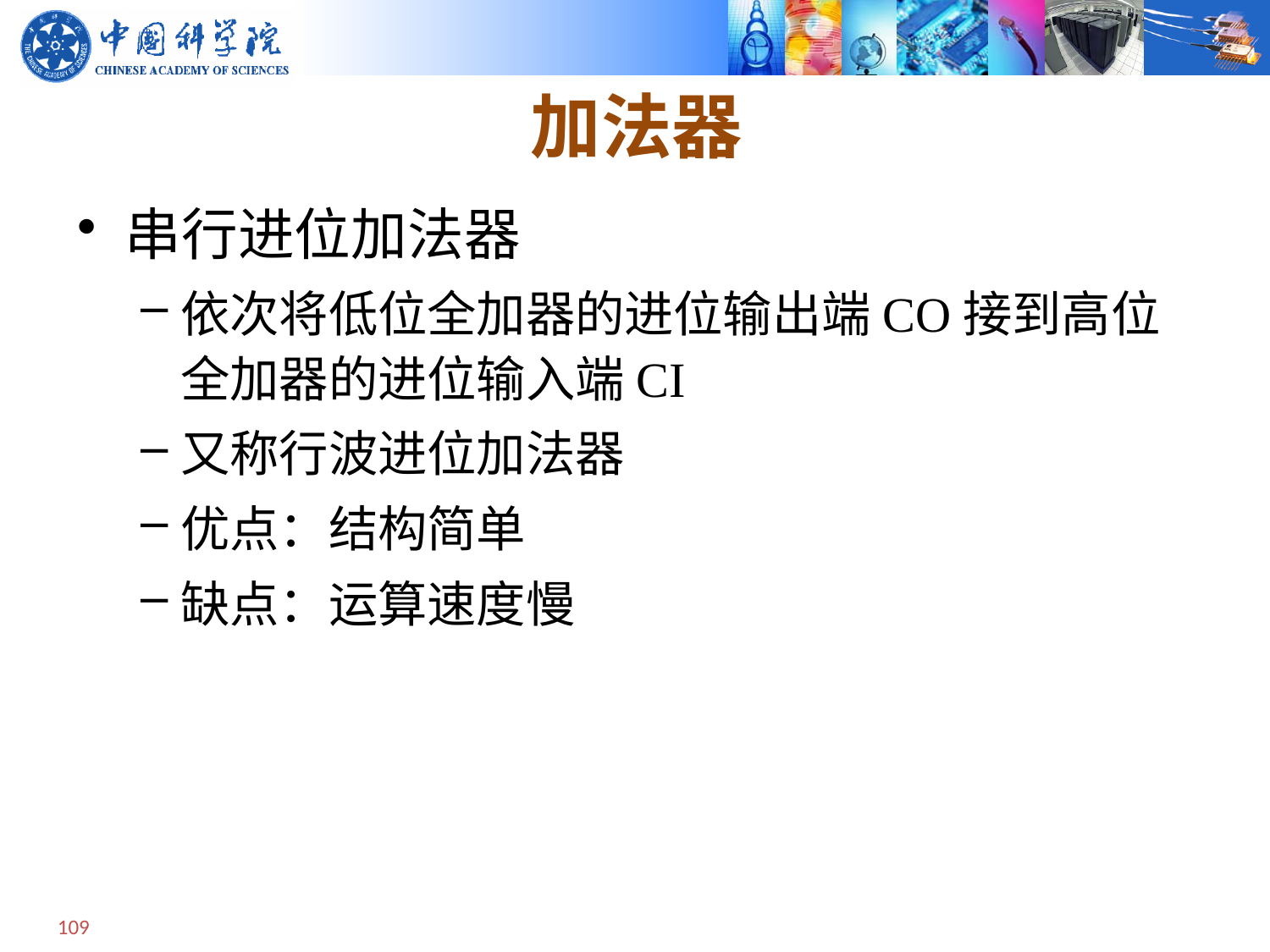

# 加法器
串行进位加法器
依次将低位全加器的进位输出端CO接到高位全加器的进位输入端CI
又称行波进位加法器
优点：结构简单
缺点：运算速度慢